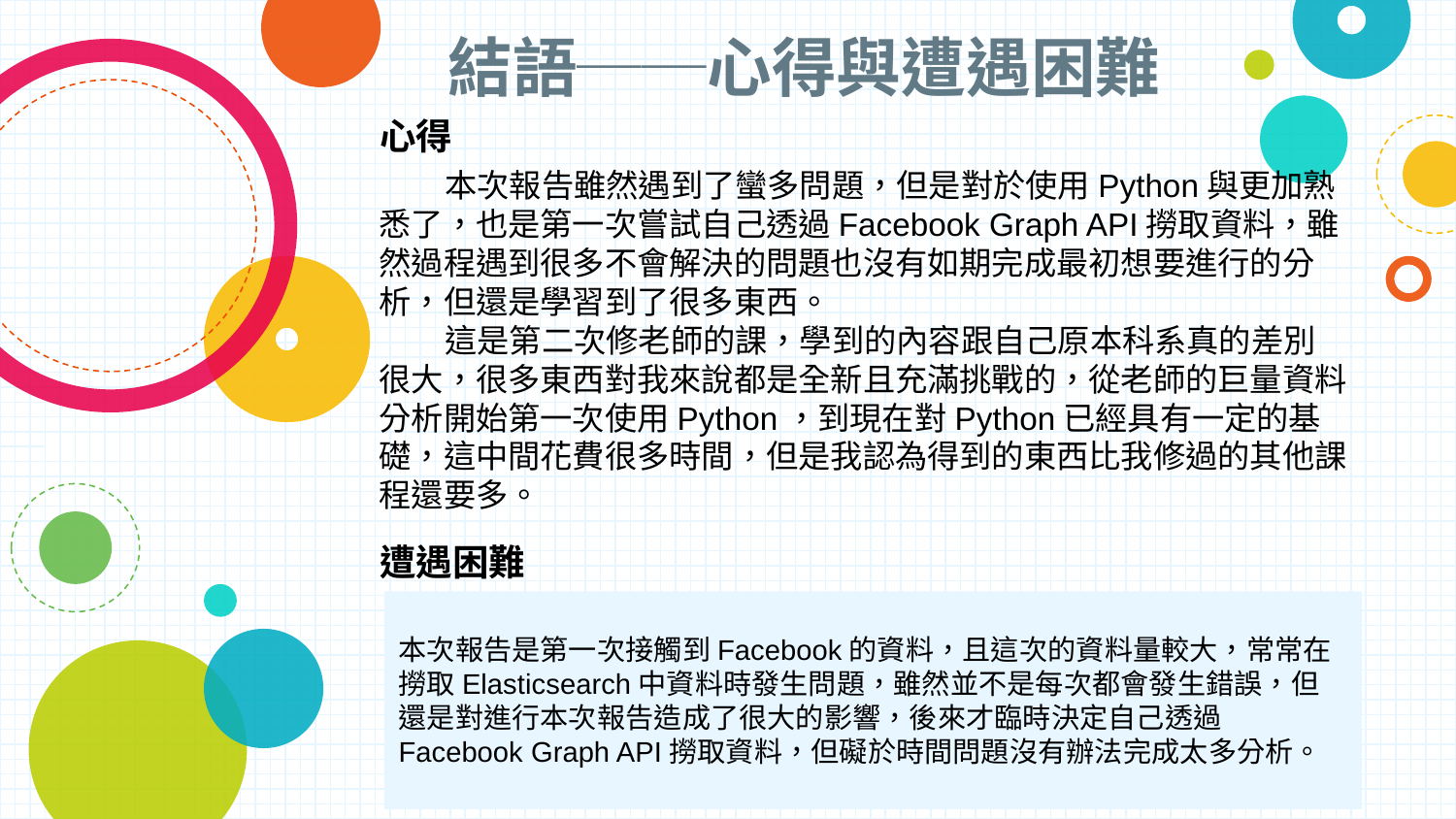

結語──心得與遭遇困難
心得

        本次報告雖然遇到了蠻多問題，但是對於使用Python與更加熟悉了，也是第一次嘗試自己透過Facebook Graph API撈取資料，雖然過程遇到很多不會解決的問題也沒有如期完成最初想要進行的分析，但還是學習到了很多東西。
        這是第二次修老師的課，學到的內容跟自己原本科系真的差別很大，很多東西對我來說都是全新且充滿挑戰的，從老師的巨量資料分析開始第一次使用Python，到現在對Python已經具有一定的基礎，這中間花費很多時間，但是我認為得到的東西比我修過的其他課程還要多。

遭遇困難

本次報告是第一次接觸到Facebook的資料，且這次的資料量較大，常常在撈取Elasticsearch中資料時發生問題，雖然並不是每次都會發生錯誤，但還是對進行本次報告造成了很大的影響，後來才臨時決定自己透過Facebook Graph API撈取資料，但礙於時間問題沒有辦法完成太多分析。